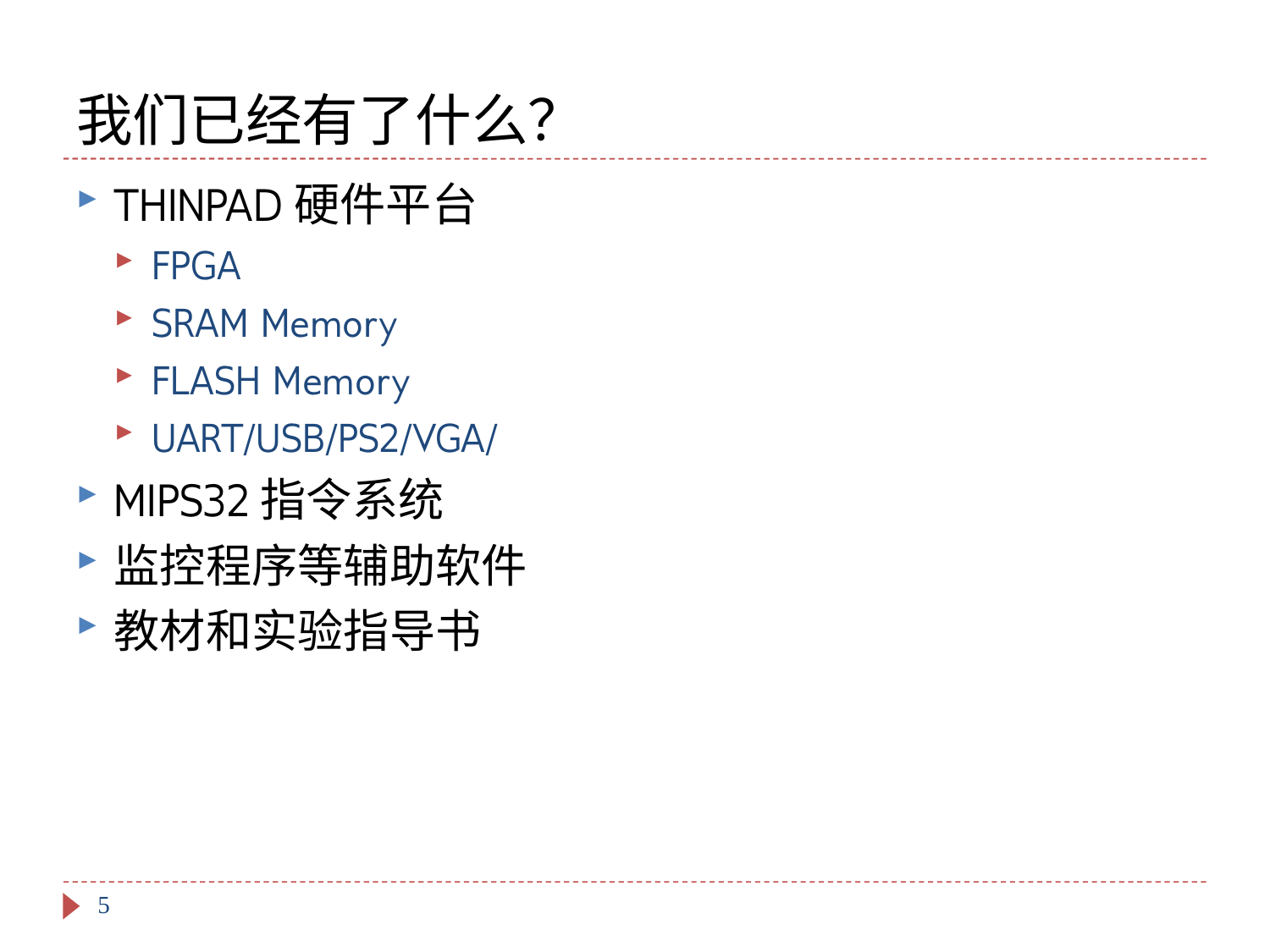

# 我们已经有了什么？
THINPAD硬件平台
FPGA
SRAM Memory
FLASH Memory
UART/USB/PS2/VGA/
MIPS32指令系统
监控程序等辅助软件
教材和实验指导书
5